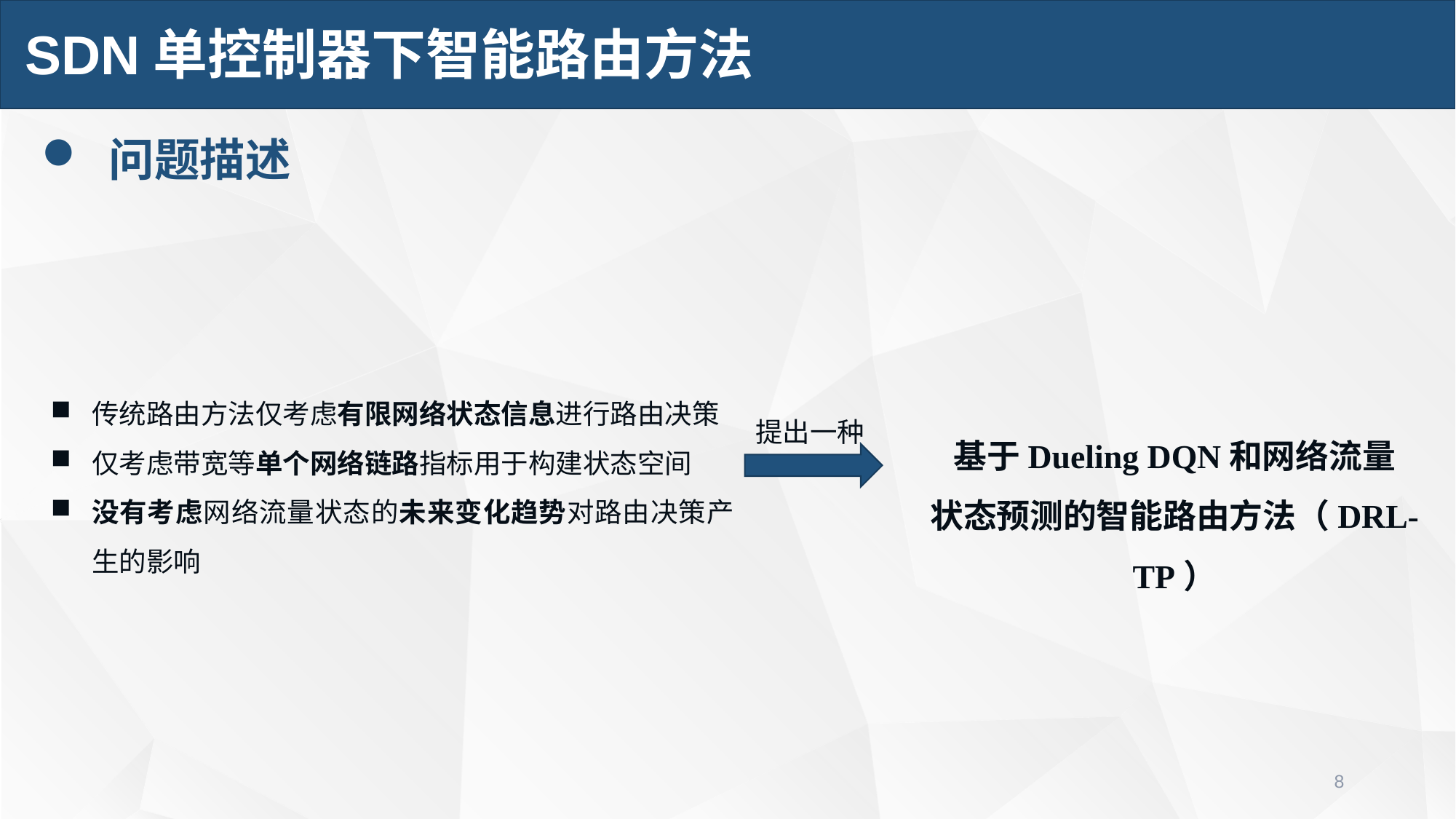

SDN单控制器下智能路由方法

 问题描述
传统路由方法仅考虑有限网络状态信息进行路由决策
仅考虑带宽等单个网络链路指标用于构建状态空间
没有考虑网络流量状态的未来变化趋势对路由决策产生的影响

提出一种
基于Dueling DQN和网络流量
状态预测的智能路由方法（DRL-TP）

8